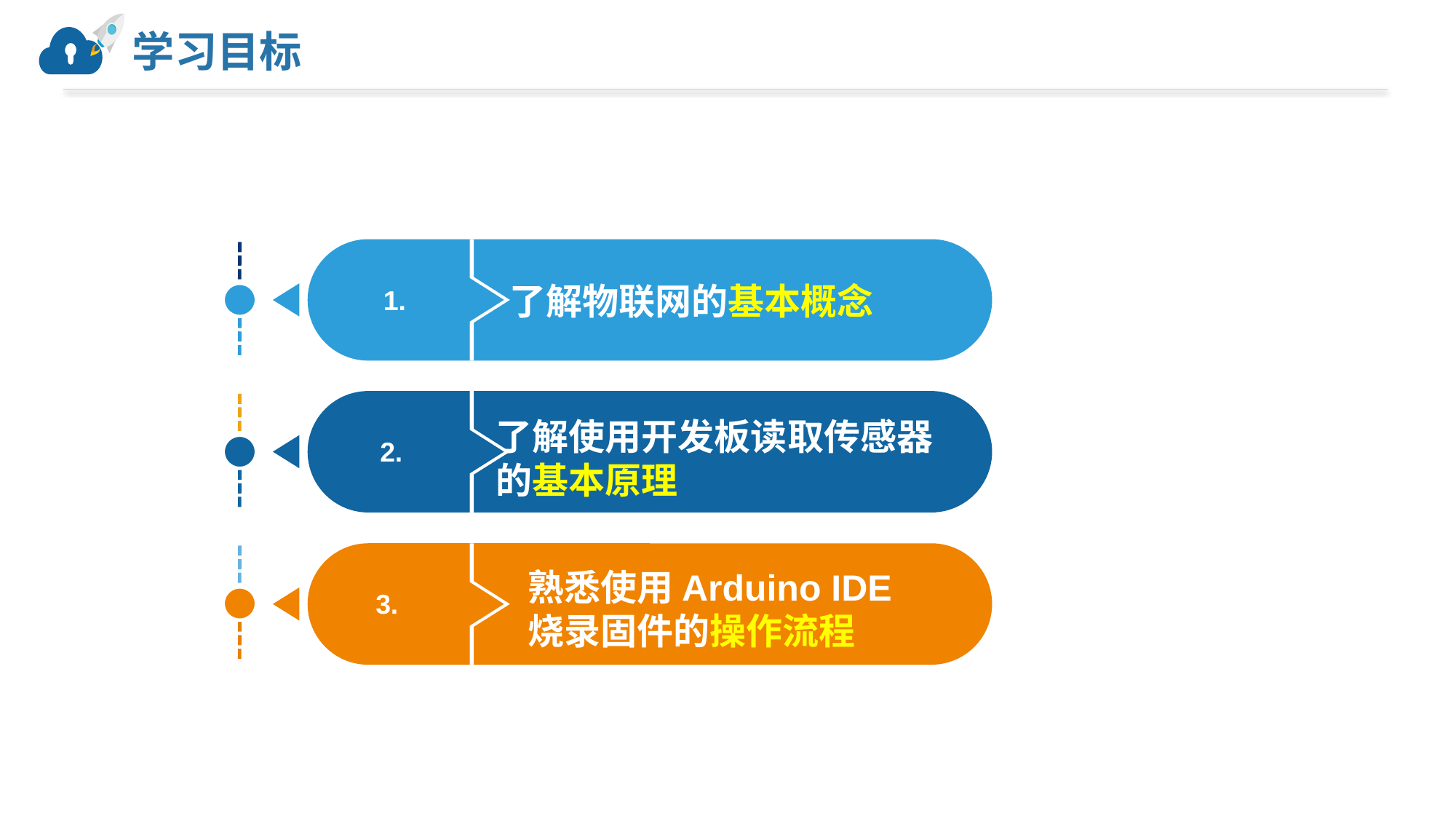

# 学习目标

1.

了解物联网的基本概念
了解使用开发板读取传感器
的基本原理

2.

熟悉使用Arduino IDE
烧录固件的操作流程
3.